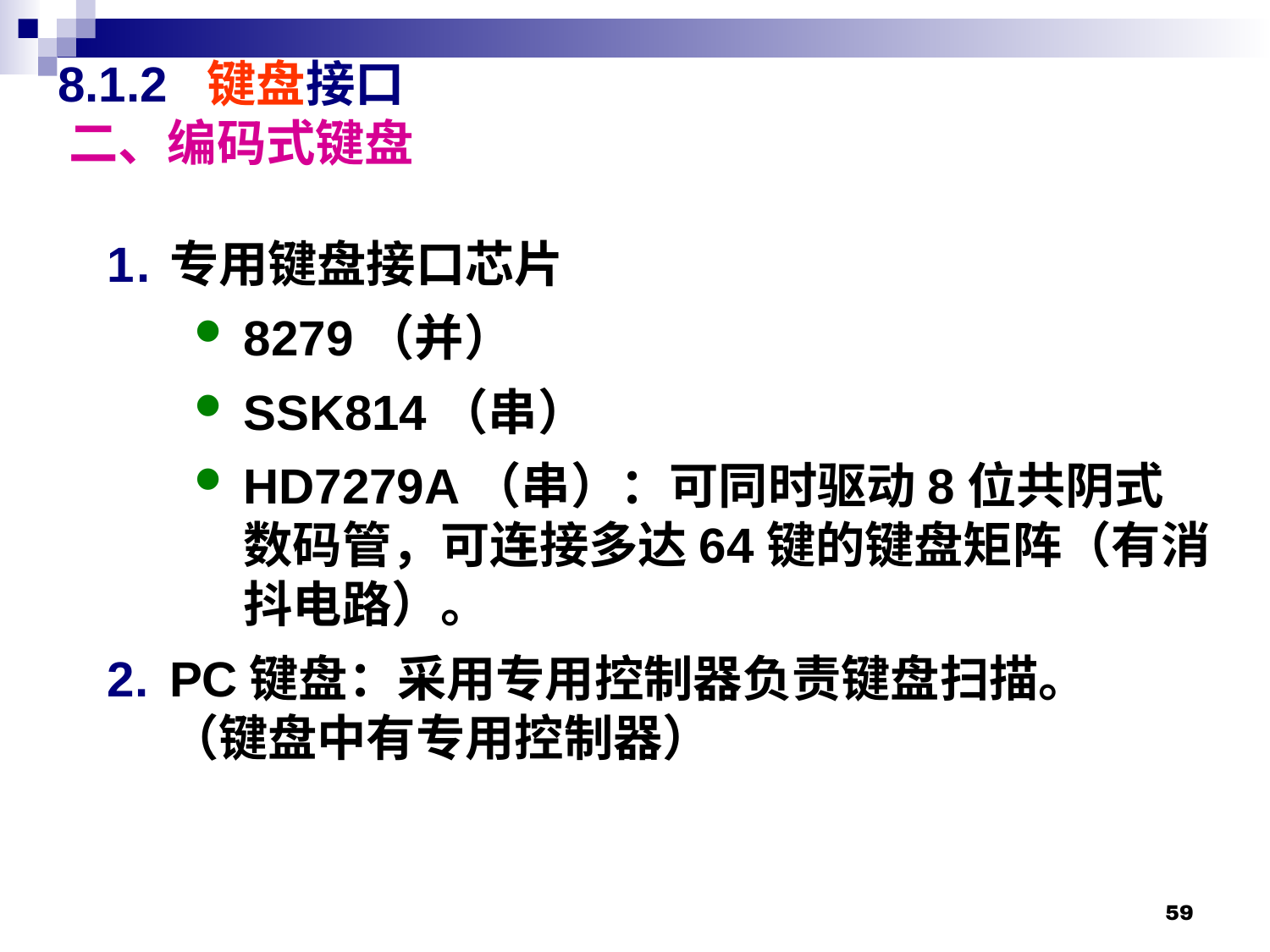

# 8.1.2  键盘接口 二、编码式键盘
专用键盘接口芯片
8279（并）
SSK814（串）
HD7279A（串）：可同时驱动8位共阴式数码管，可连接多达64键的键盘矩阵（有消抖电路）。
PC键盘：采用专用控制器负责键盘扫描。
（键盘中有专用控制器）
59